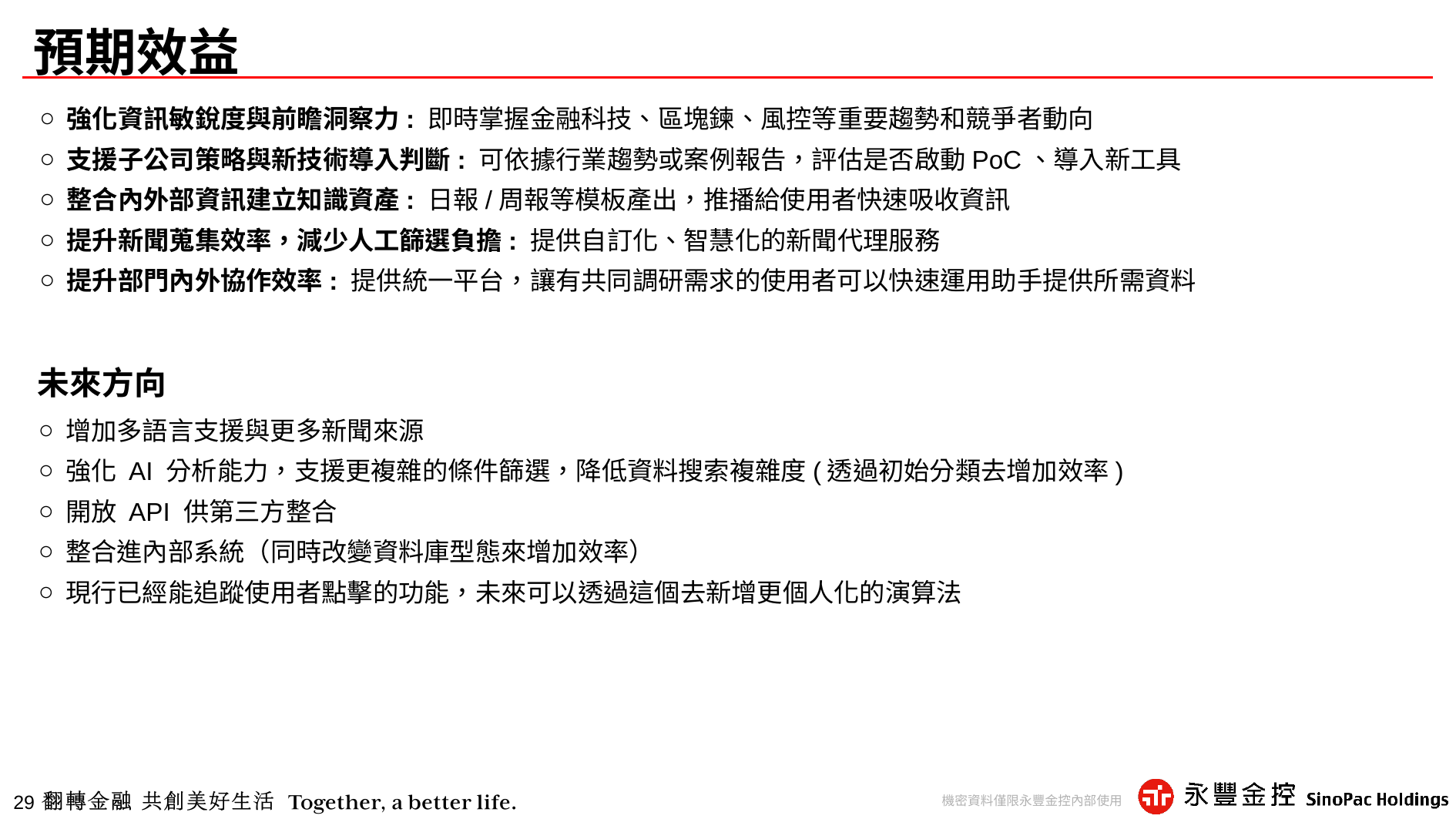

# 預期效益
強化資訊敏銳度與前瞻洞察力: 即時掌握金融科技、區塊鍊、風控等重要趨勢和競爭者動向
支援子公司策略與新技術導入判斷: 可依據行業趨勢或案例報告，評估是否啟動PoC、導入新工具
整合內外部資訊建立知識資產: 日報/周報等模板產出，推播給使用者快速吸收資訊
提升新聞蒐集效率，減少人工篩選負擔: 提供自訂化、智慧化的新聞代理服務
提升部門內外協作效率: 提供統一平台，讓有共同調研需求的使用者可以快速運用助手提供所需資料

未來方向
增加多語言支援與更多新聞來源
強化 AI 分析能力，支援更複雜的條件篩選，降低資料搜索複雜度(透過初始分類去增加效率)
開放 API 供第三方整合
整合進內部系統（同時改變資料庫型態來增加效率）
現行已經能追蹤使用者點擊的功能，未來可以透過這個去新增更個人化的演算法